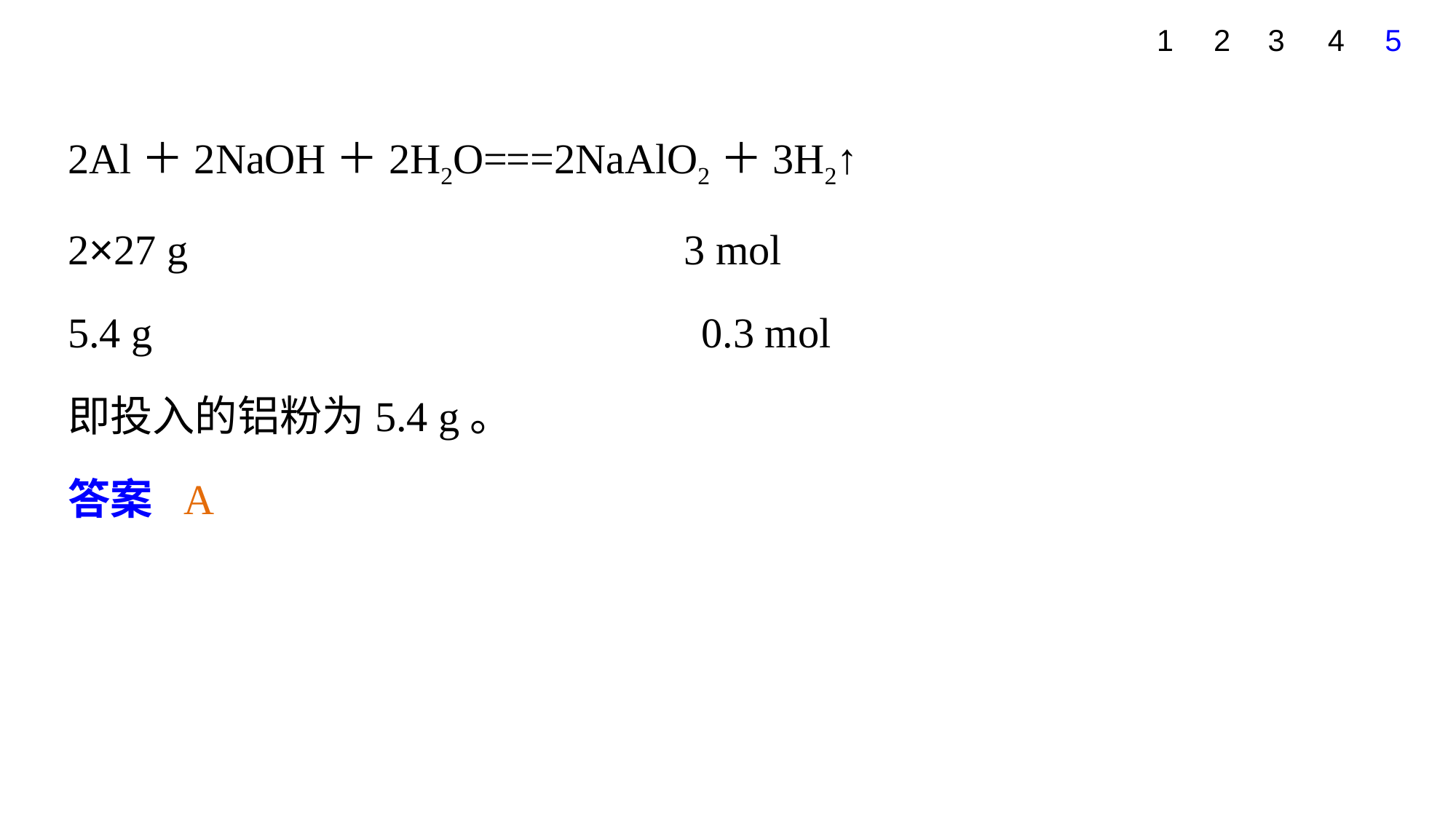

1
2
3
4
5
2Al＋2NaOH＋2H2O===2NaAlO2＋3H2↑
2×27 g                                               3 mol
5.4 g                                                    0.3 mol
即投入的铝粉为5.4 g。
答案  A